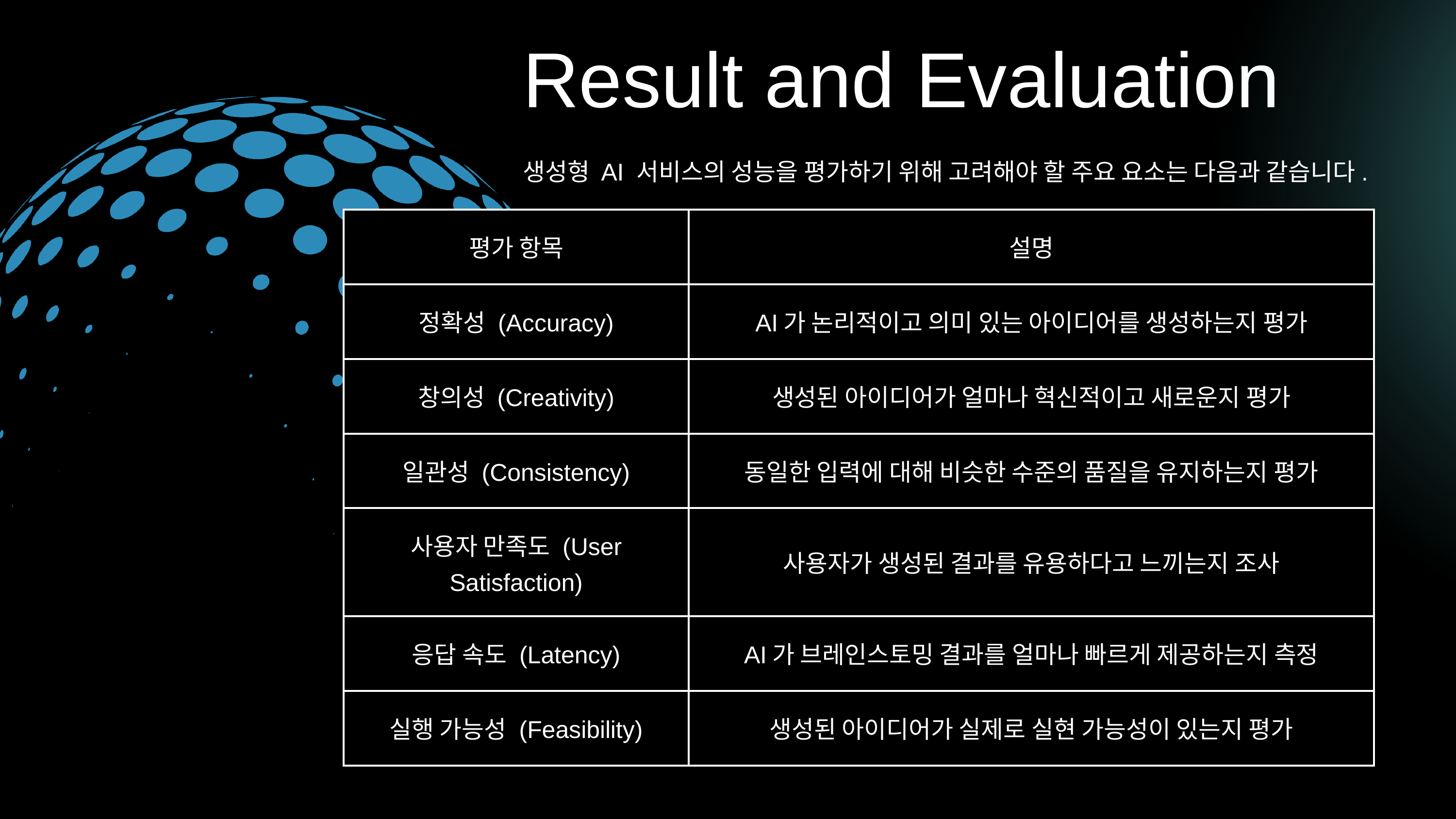

Result and Evaluation

생성형 AI 서비스의 성능을 평가하기 위해 고려해야 할 주요 요소는 다음과 같습니다.
| 평가 항목 | 설명 |
| --- | --- |
| 정확성 (Accuracy) | AI가 논리적이고 의미 있는 아이디어를 생성하는지 평가 |
| 창의성 (Creativity) | 생성된 아이디어가 얼마나 혁신적이고 새로운지 평가 |
| 일관성 (Consistency) | 동일한 입력에 대해 비슷한 수준의 품질을 유지하는지 평가 |
| 사용자 만족도 (User Satisfaction) | 사용자가 생성된 결과를 유용하다고 느끼는지 조사 |
| 응답 속도 (Latency) | AI가 브레인스토밍 결과를 얼마나 빠르게 제공하는지 측정 |
| 실행 가능성 (Feasibility) | 생성된 아이디어가 실제로 실현 가능성이 있는지 평가 |